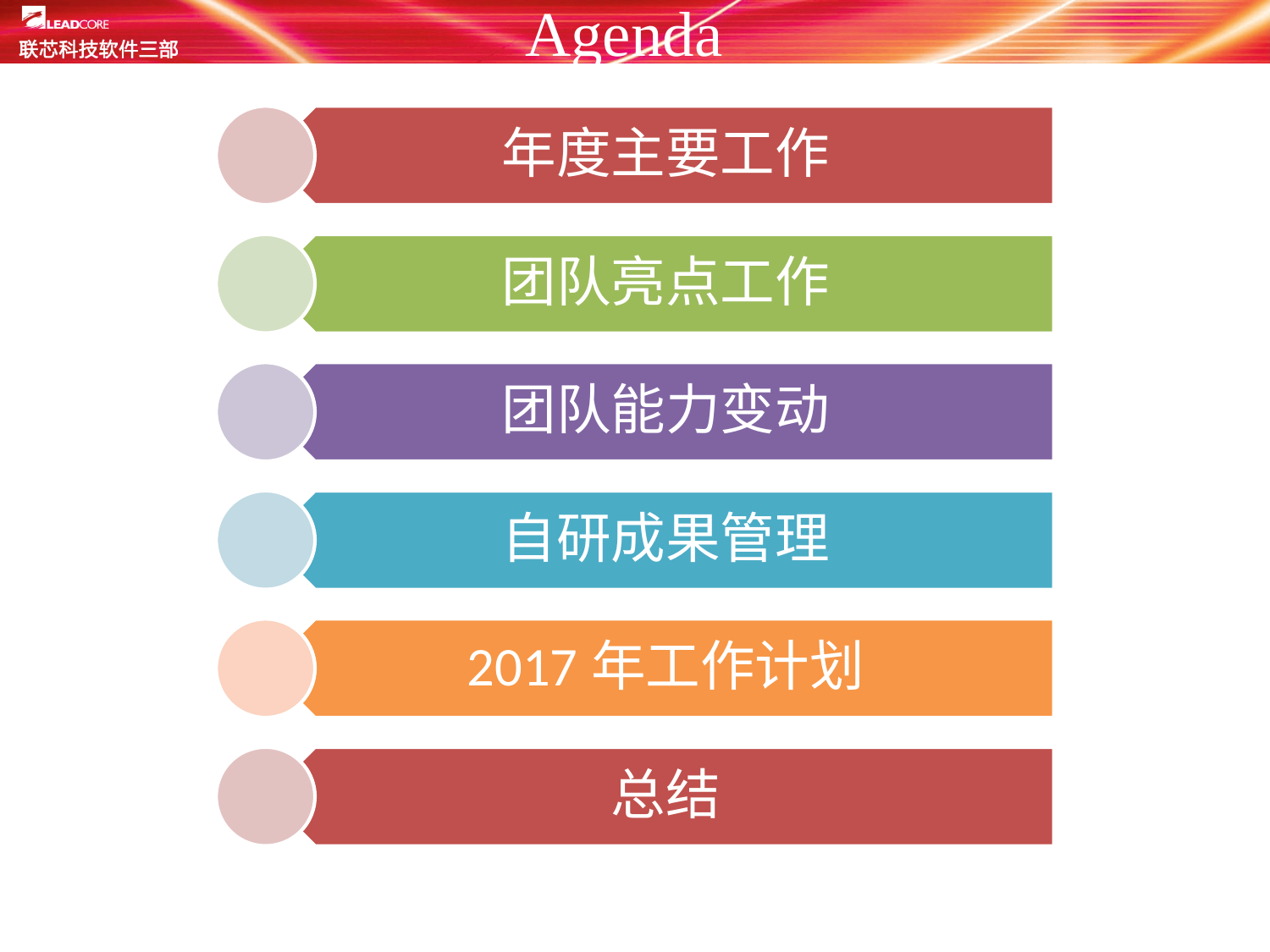

# Agenda
年度主要工作
团队亮点工作
团队能力变动
自研成果管理
2017年工作计划
总结